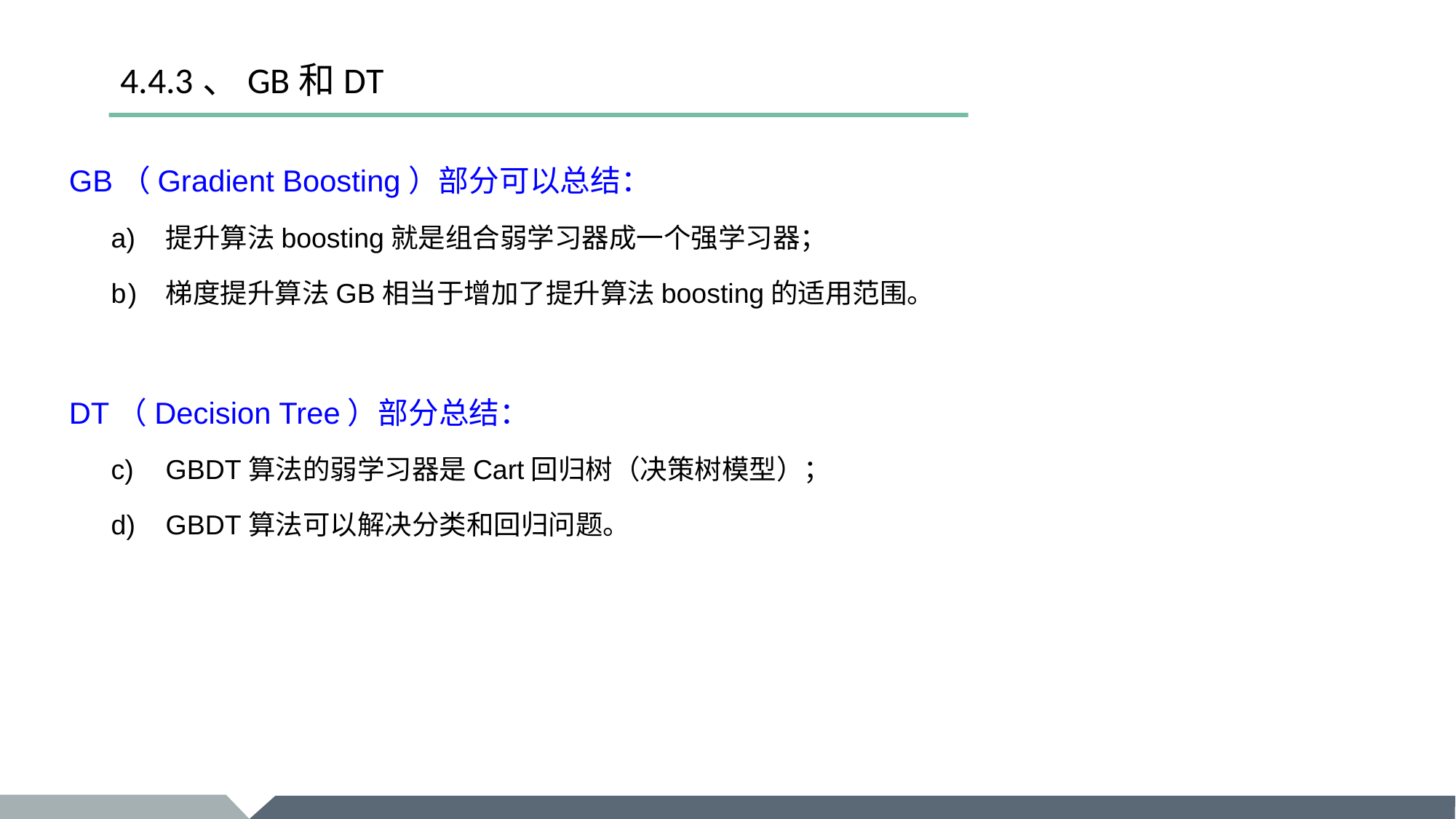

# 4.4.3、GB和DT
GB（Gradient Boosting）部分可以总结：
提升算法boosting就是组合弱学习器成一个强学习器；
梯度提升算法GB相当于增加了提升算法boosting的适用范围。

DT（Decision Tree）部分总结：
GBDT算法的弱学习器是Cart回归树（决策树模型）；
GBDT算法可以解决分类和回归问题。